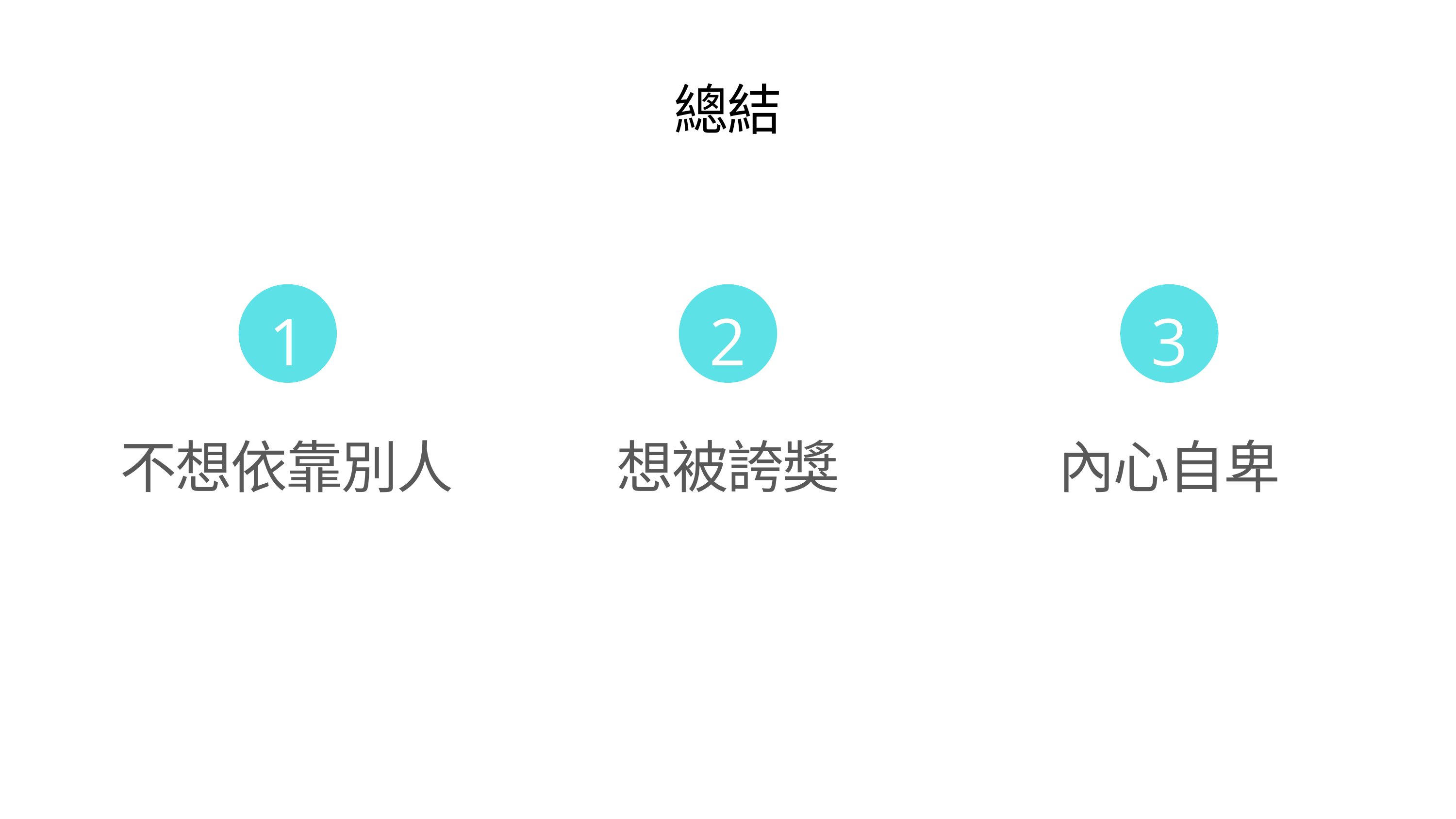

總結
1
2
3

不想依靠別人
想被誇獎
內心自卑